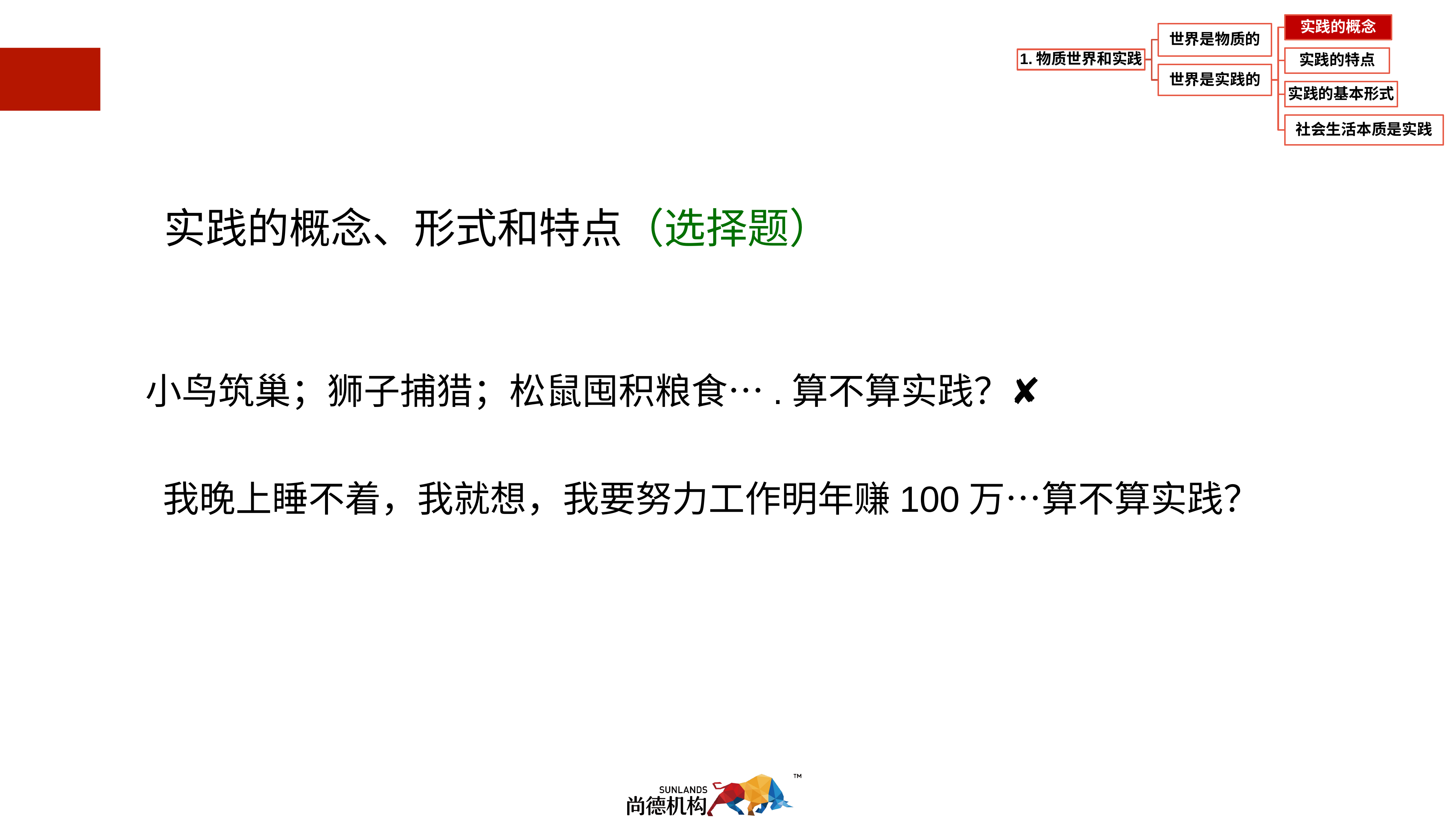

1.1.2实践的本质、特点、形式和作用
1.物质世界和实践
世界是物质的
世界是实践的
实践的概念
实践的特点
实践的基本形式
社会生活本质是实践
实践的概念、形式和特点（选择题）
小鸟筑巢；狮子捕猎；松鼠囤积粮食….算不算实践？✘
我晚上睡不着，我就想，我要努力工作明年赚100万…算不算实践？